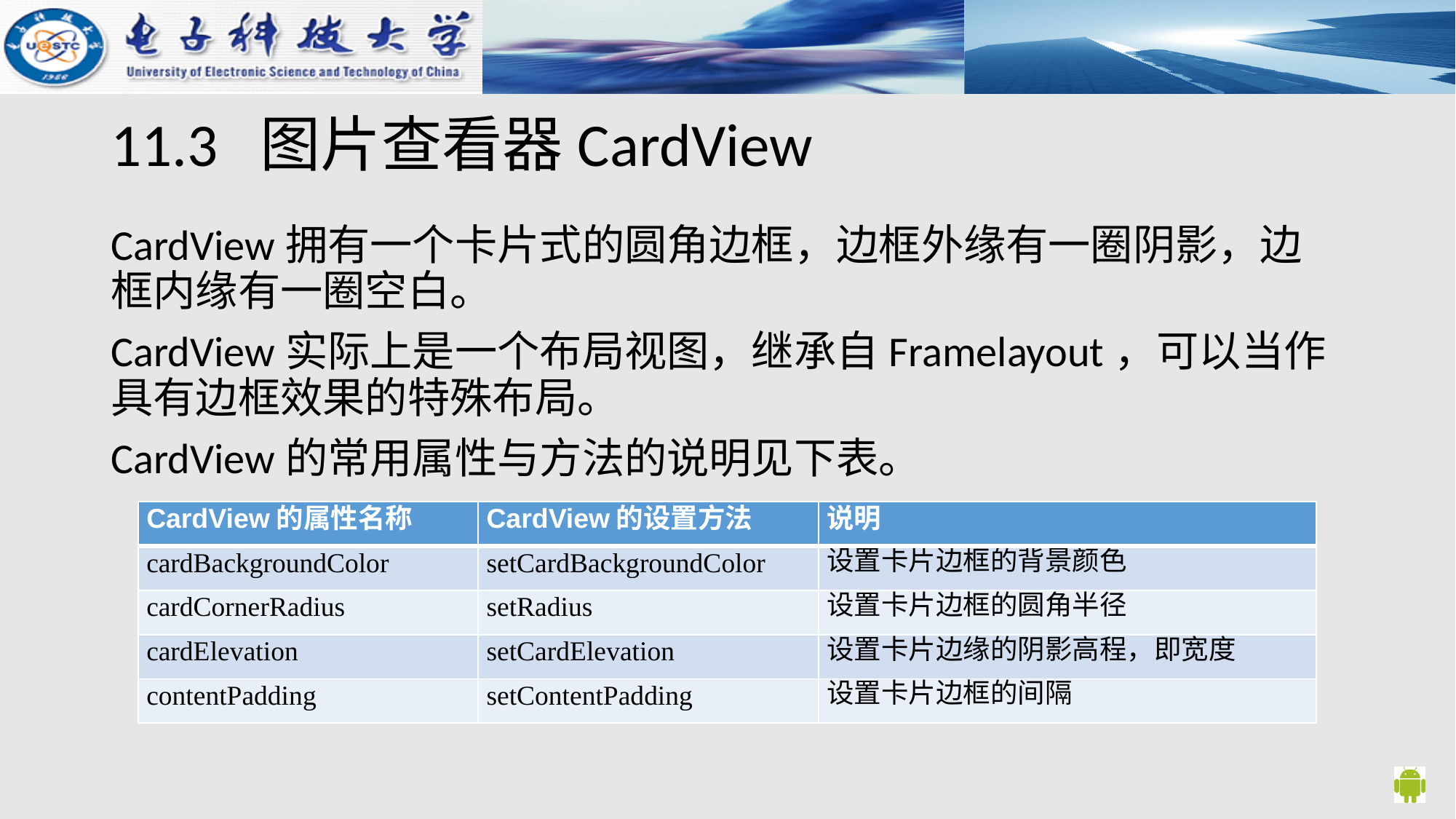

# 11.3  图片查看器CardView
CardView拥有一个卡片式的圆角边框，边框外缘有一圈阴影，边框内缘有一圈空白。
CardView实际上是一个布局视图，继承自Framelayout，可以当作具有边框效果的特殊布局。
CardView的常用属性与方法的说明见下表。
| CardView的属性名称 | CardView的设置方法 | 说明 |
| --- | --- | --- |
| cardBackgroundColor | setCardBackgroundColor | 设置卡片边框的背景颜色 |
| cardCornerRadius | setRadius | 设置卡片边框的圆角半径 |
| cardElevation | setCardElevation | 设置卡片边缘的阴影高程，即宽度 |
| contentPadding | setContentPadding | 设置卡片边框的间隔 |